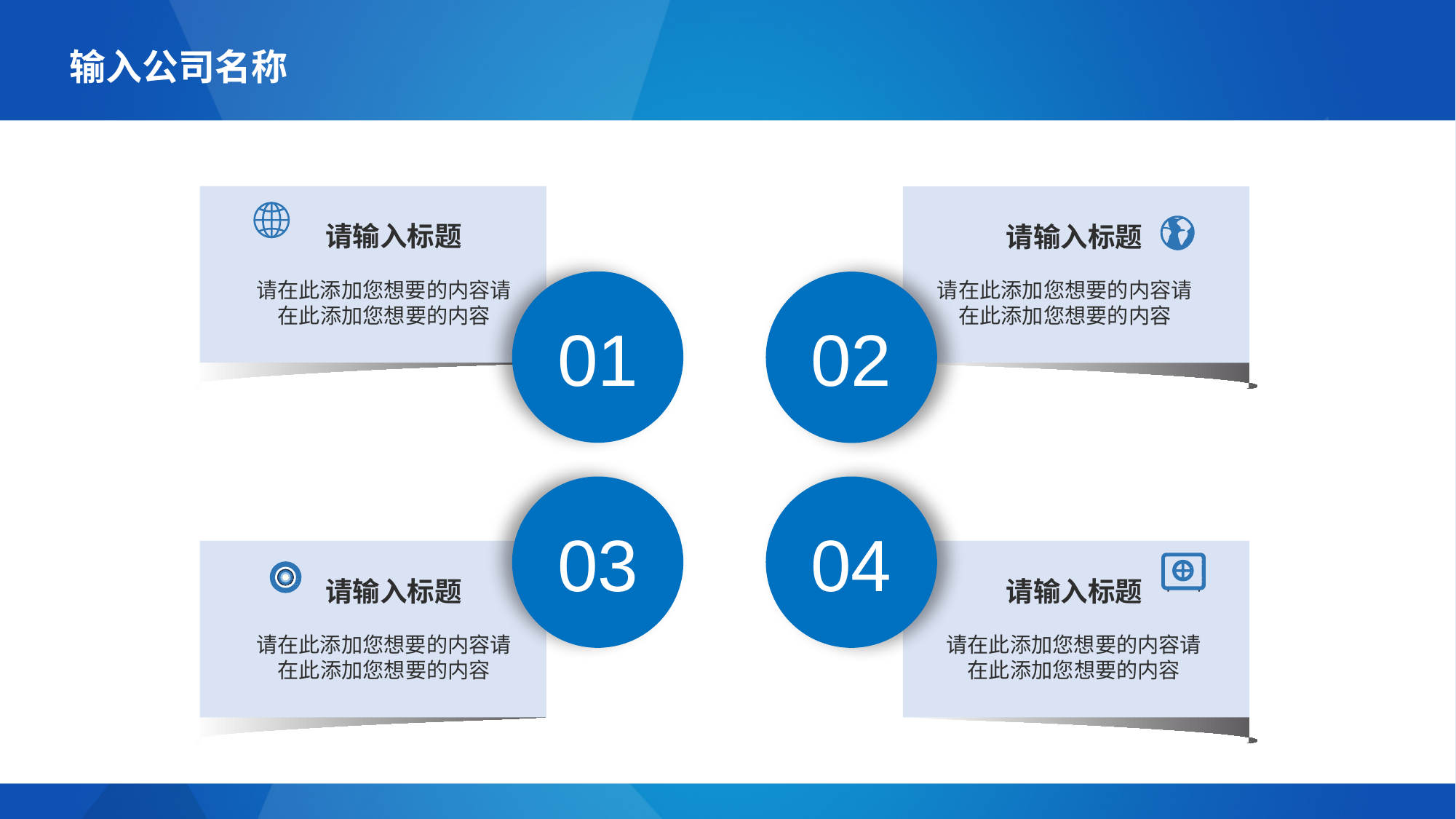

输入公司名称

请输入标题
请在此添加您想要的内容请在此添加您想要的内容
01

请输入标题
请在此添加您想要的内容请在此添加您想要的内容
02
03

请输入标题
请在此添加您想要的内容请在此添加您想要的内容

04

请输入标题
请在此添加您想要的内容请在此添加您想要的内容